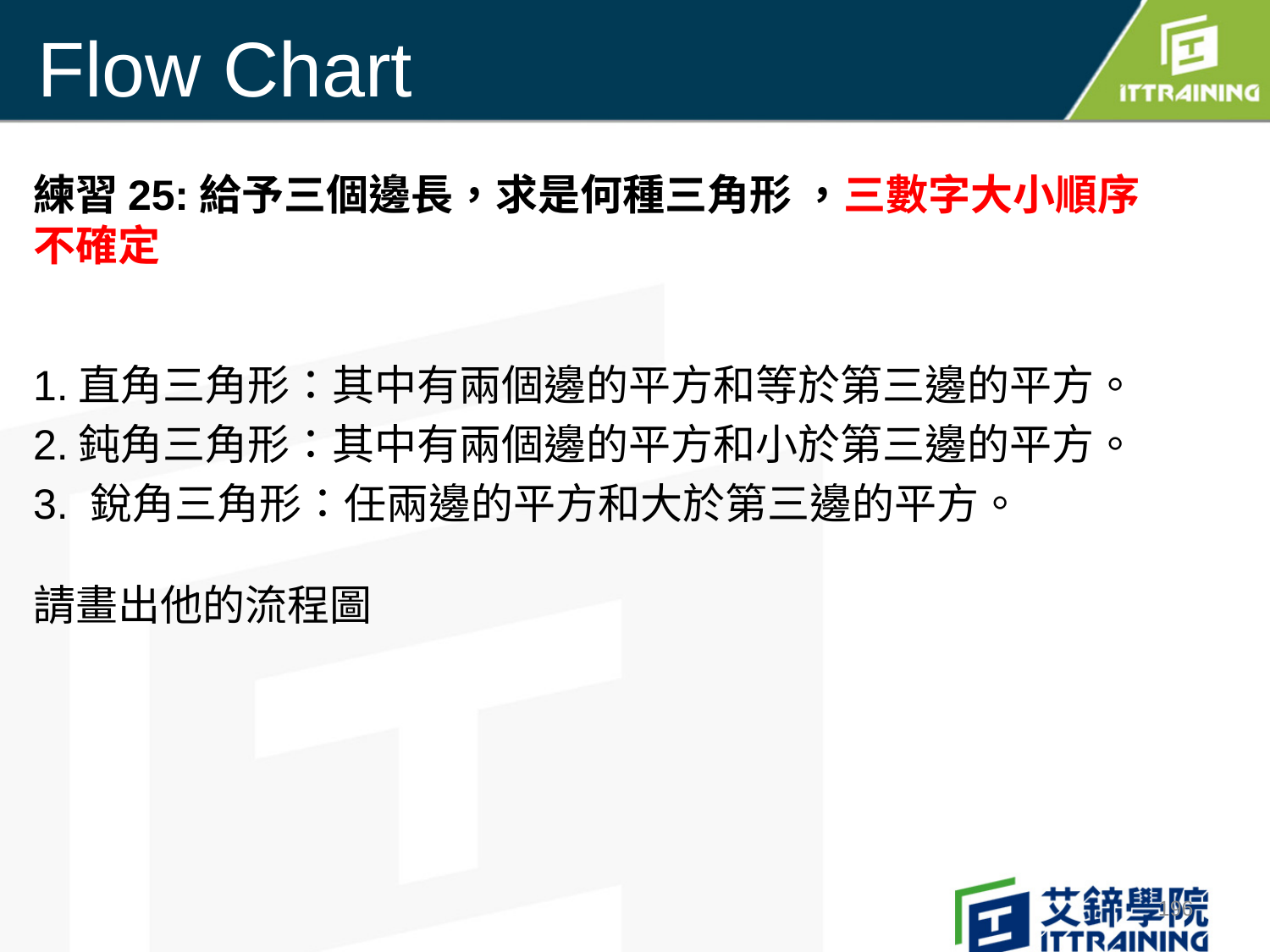

# Flow Chart
練習25:給予三個邊長，求是何種三角形 ，三數字大小順序不確定
1.直角三角形：其中有兩個邊的平方和等於第三邊的平方。
2.鈍角三角形：其中有兩個邊的平方和小於第三邊的平方。
3. 銳角三角形：任兩邊的平方和大於第三邊的平方。
請畫出他的流程圖

196